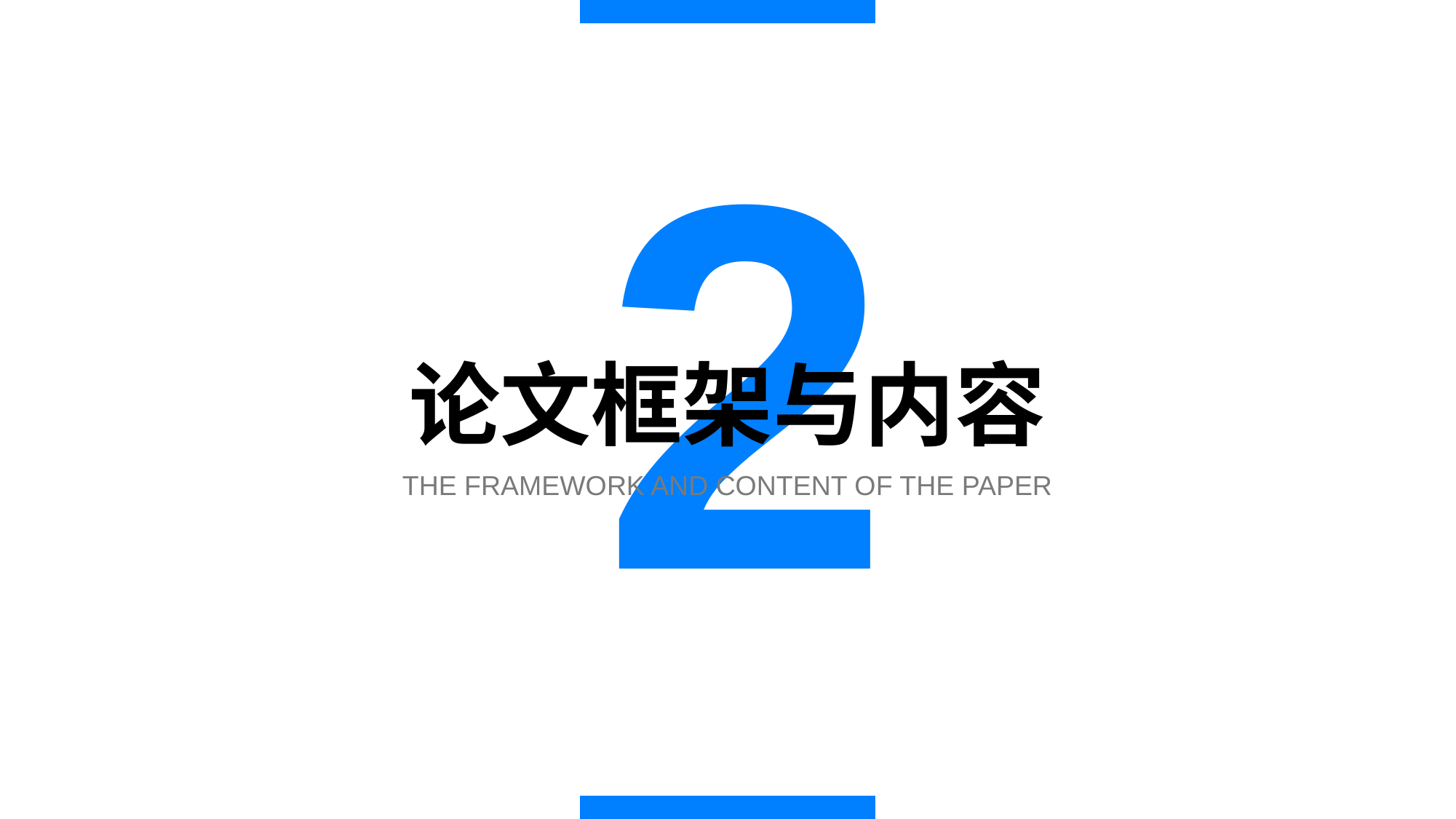

2
论文框架与内容
THE FRAMEWORK AND CONTENT OF THE PAPER